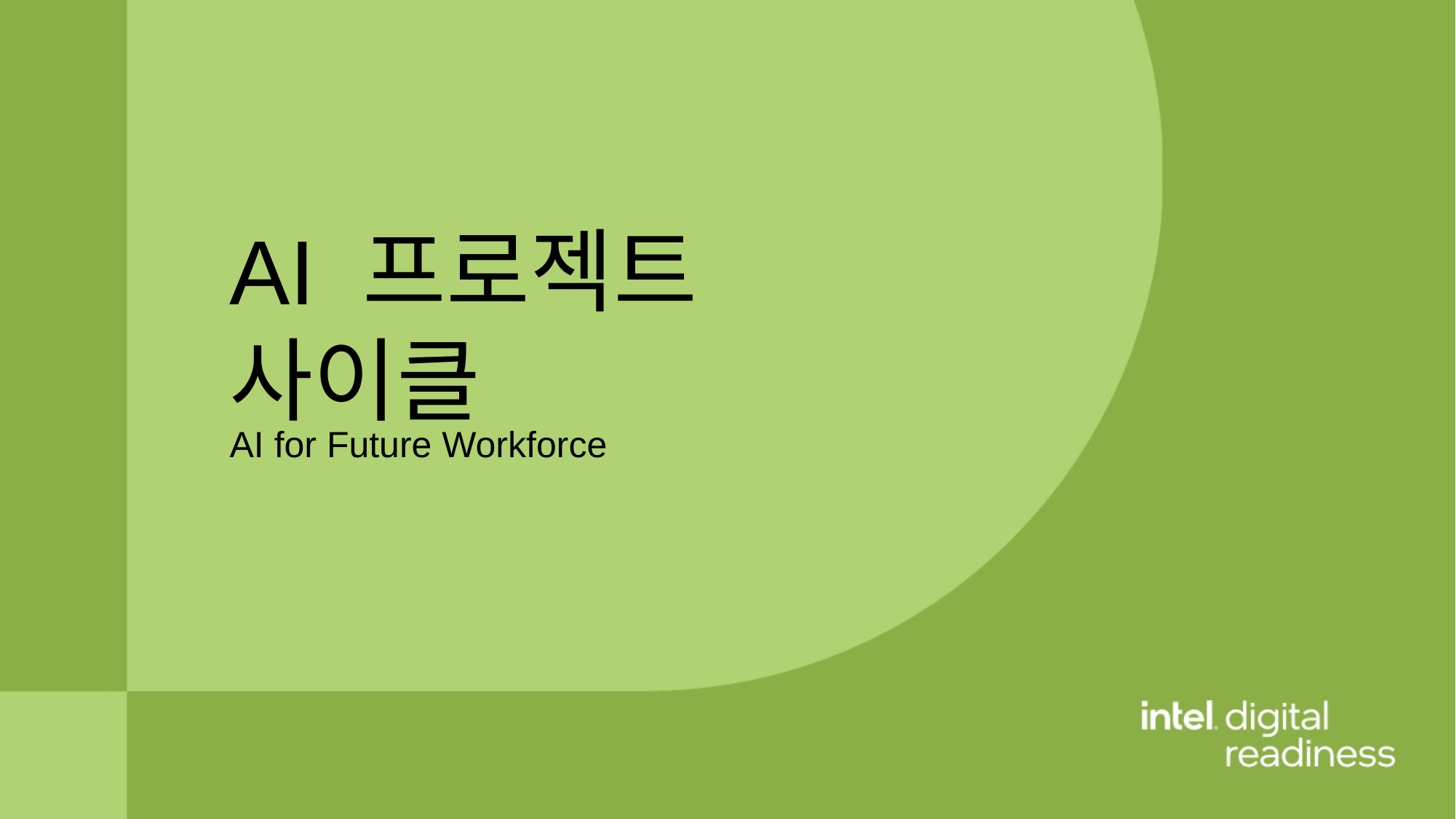

AI 프로젝트
사이클
AI for Future Workforce